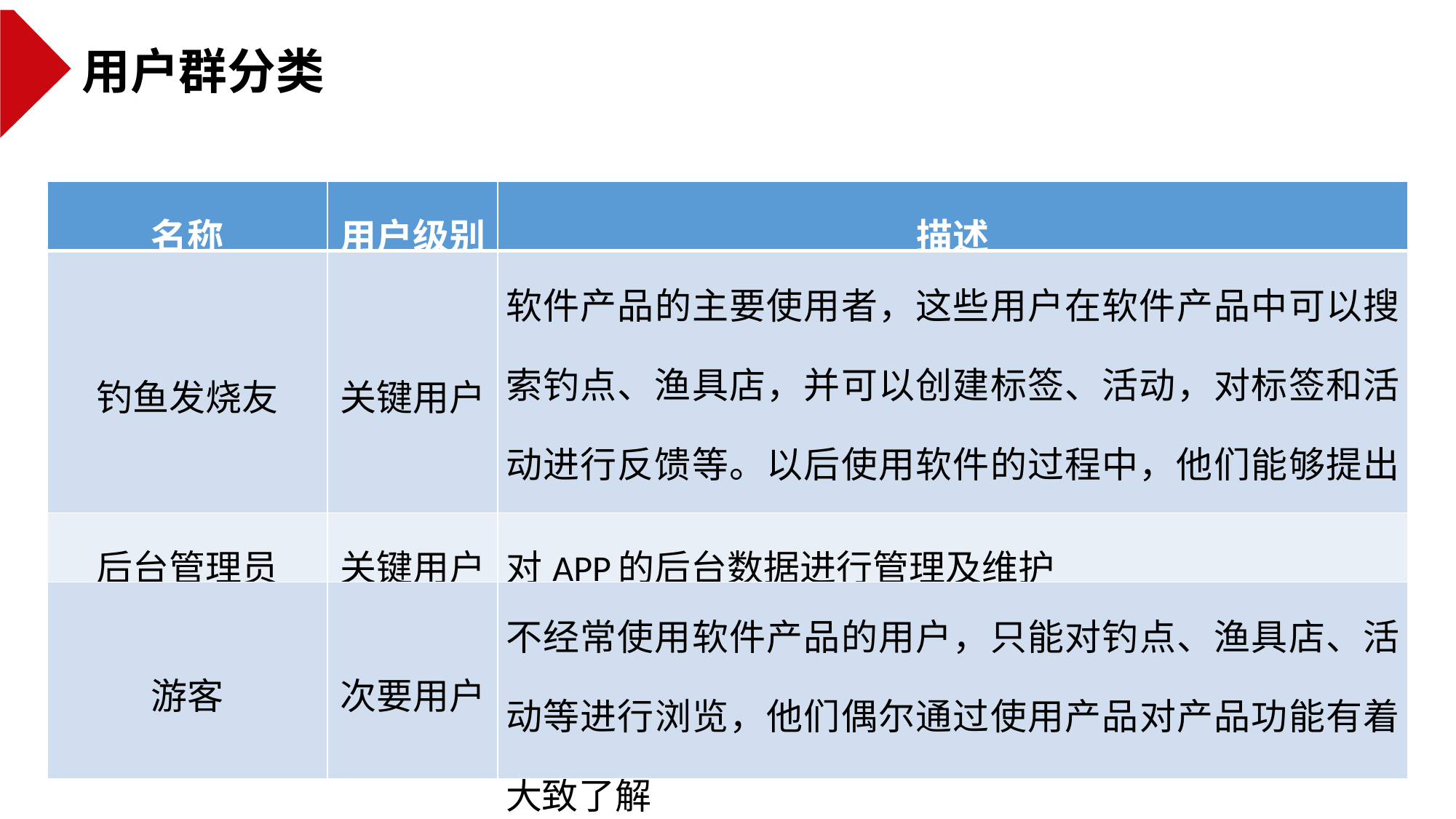

用户群分类
| 名称 | 用户级别 | 描述 |
| --- | --- | --- |
| 钓鱼发烧友 | 关键用户 | 软件产品的主要使用者，这些用户在软件产品中可以搜索钓点、渔具店，并可以创建标签、活动，对标签和活动进行反馈等。以后使用软件的过程中，他们能够提出更多的积极性的建议 |
| 后台管理员 | 关键用户 | 对APP的后台数据进行管理及维护 |
| 游客 | 次要用户 | 不经常使用软件产品的用户，只能对钓点、渔具店、活动等进行浏览，他们偶尔通过使用产品对产品功能有着大致了解 |